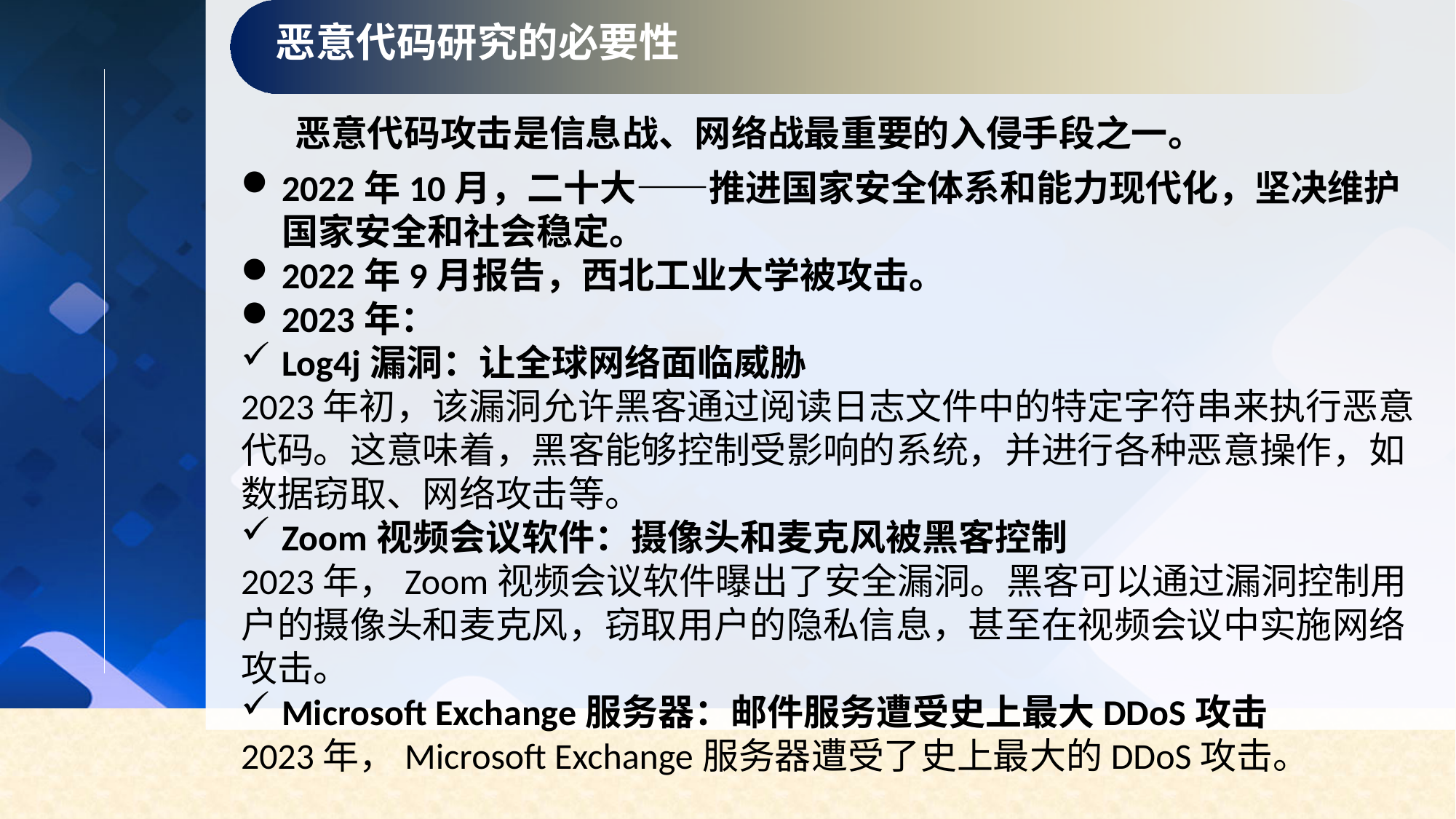

恶意代码研究的必要性
恶意代码攻击是信息战、网络战最重要的入侵手段之一。
2022年10月，二十大——推进国家安全体系和能力现代化，坚决维护国家安全和社会稳定。
2022年9月报告，西北工业大学被攻击。
2023年：
Log4j漏洞：让全球网络面临威胁
2023年初，该漏洞允许黑客通过阅读日志文件中的特定字符串来执行恶意代码。这意味着，黑客能够控制受影响的系统，并进行各种恶意操作，如数据窃取、网络攻击等。
Zoom视频会议软件：摄像头和麦克风被黑客控制
2023年，Zoom视频会议软件曝出了安全漏洞。黑客可以通过漏洞控制用户的摄像头和麦克风，窃取用户的隐私信息，甚至在视频会议中实施网络攻击。
Microsoft Exchange服务器：邮件服务遭受史上最大DDoS攻击
2023年，Microsoft Exchange服务器遭受了史上最大的DDoS攻击。